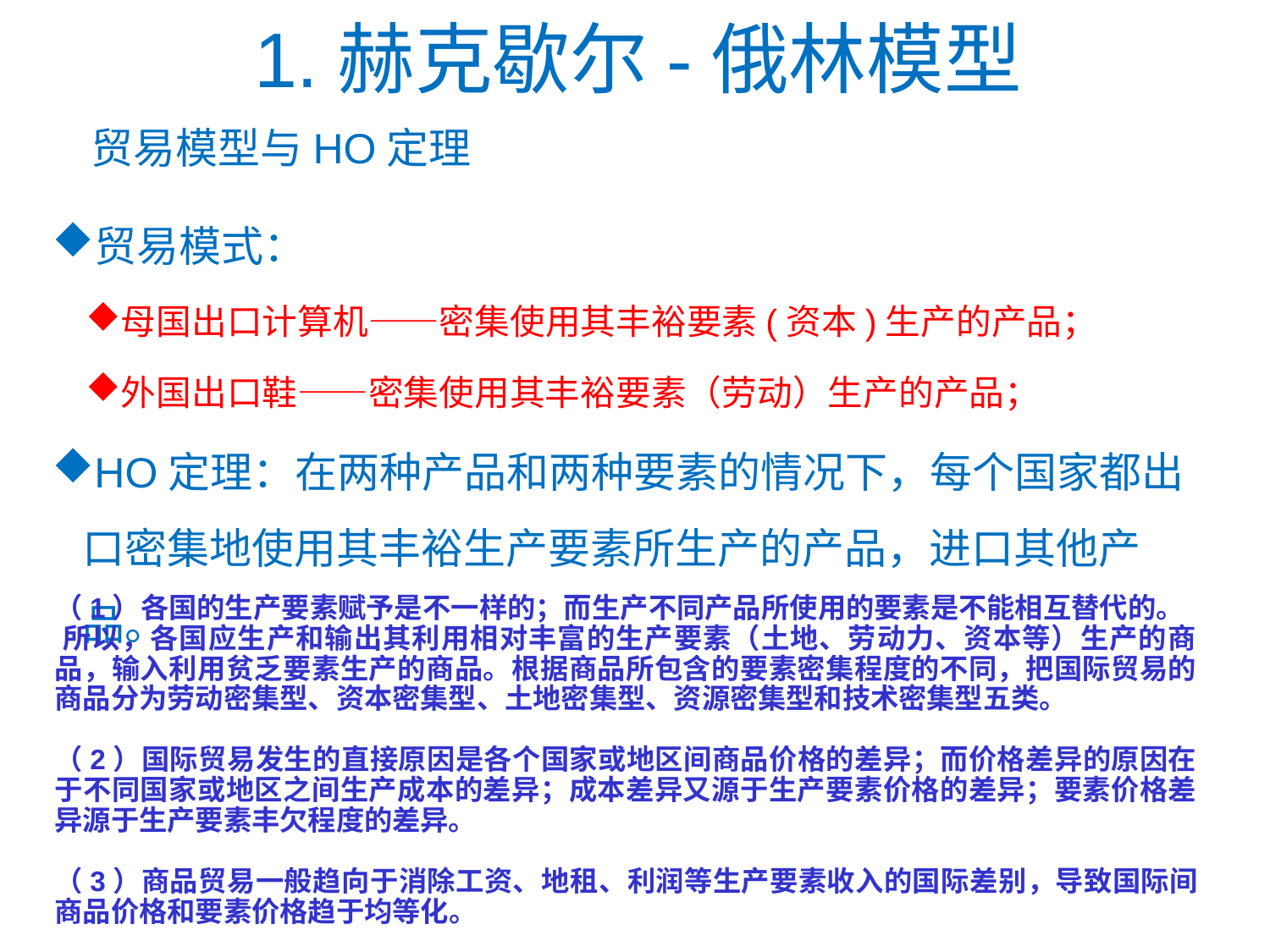

# 1.赫克歇尔-俄林模型
贸易模型与HO定理
贸易模式：
母国出口计算机——密集使用其丰裕要素(资本)生产的产品；
外国出口鞋——密集使用其丰裕要素（劳动）生产的产品；
HO定理：在两种产品和两种要素的情况下，每个国家都出口密集地使用其丰裕生产要素所生产的产品，进口其他产品。
（1）各国的生产要素赋予是不一样的；而生产不同产品所使用的要素是不能相互替代的。    所以，各国应生产和输出其利用相对丰富的生产要素（土地、劳动力、资本等）生产的商品，输入利用贫乏要素生产的商品。根据商品所包含的要素密集程度的不同，把国际贸易的商品分为劳动密集型、资本密集型、土地密集型、资源密集型和技术密集型五类。

（2）国际贸易发生的直接原因是各个国家或地区间商品价格的差异；而价格差异的原因在于不同国家或地区之间生产成本的差异；成本差异又源于生产要素价格的差异；要素价格差异源于生产要素丰欠程度的差异。

（3）商品贸易一般趋向于消除工资、地租、利润等生产要素收入的国际差别，导致国际间商品价格和要素价格趋于均等化。